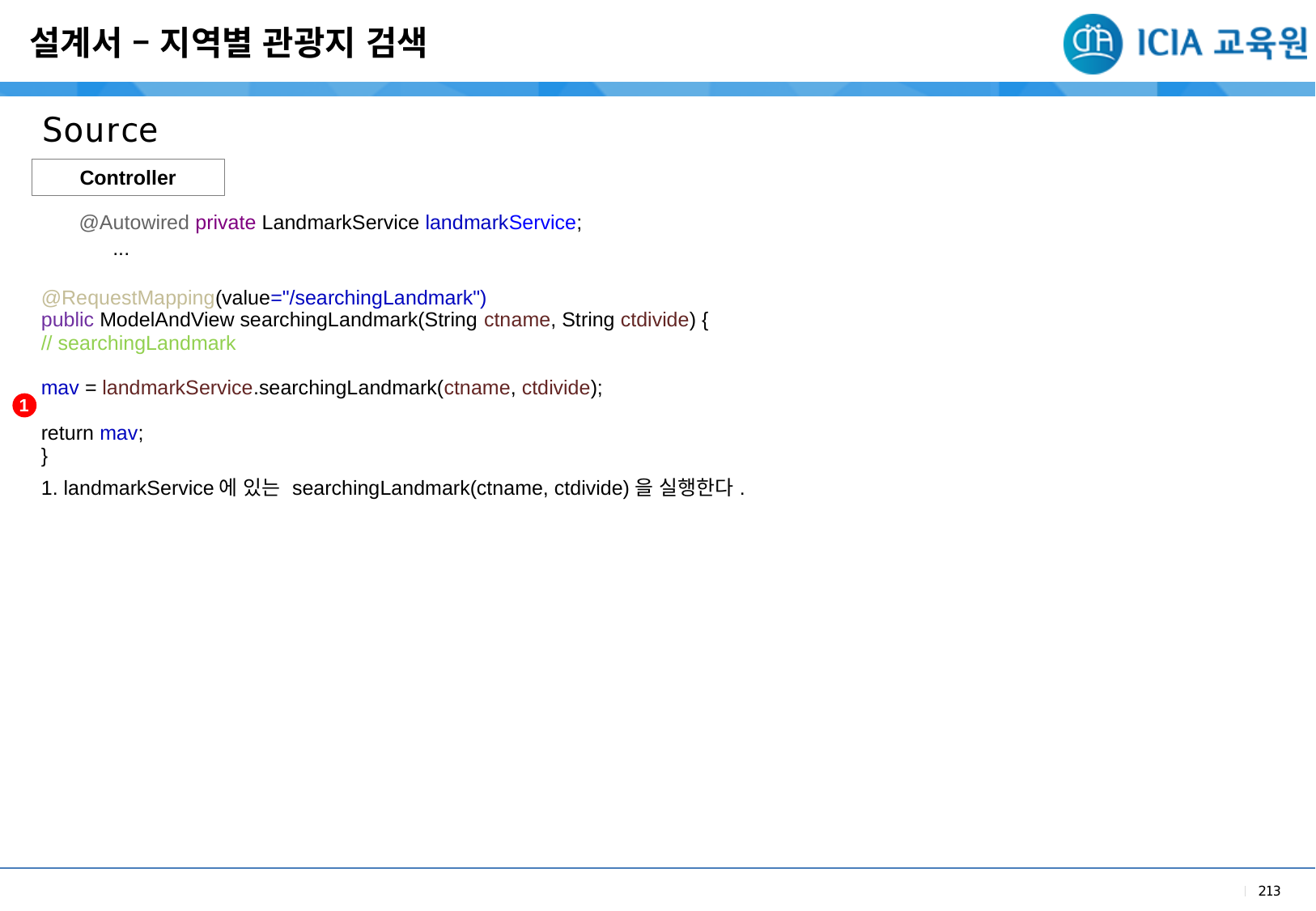

설계서 – 지역별 관광지 검색
Source
Controller
| @Autowired private LandmarkService landmarkService; ... @RequestMapping(value="/searchingLandmark") public ModelAndView searchingLandmark(String ctname, String ctdivide) { // searchingLandmark mav = landmarkService.searchingLandmark(ctname, ctdivide); return mav; } |
| --- |
| 1. landmarkService에 있는 searchingLandmark(ctname, ctdivide)을 실행한다. |
1